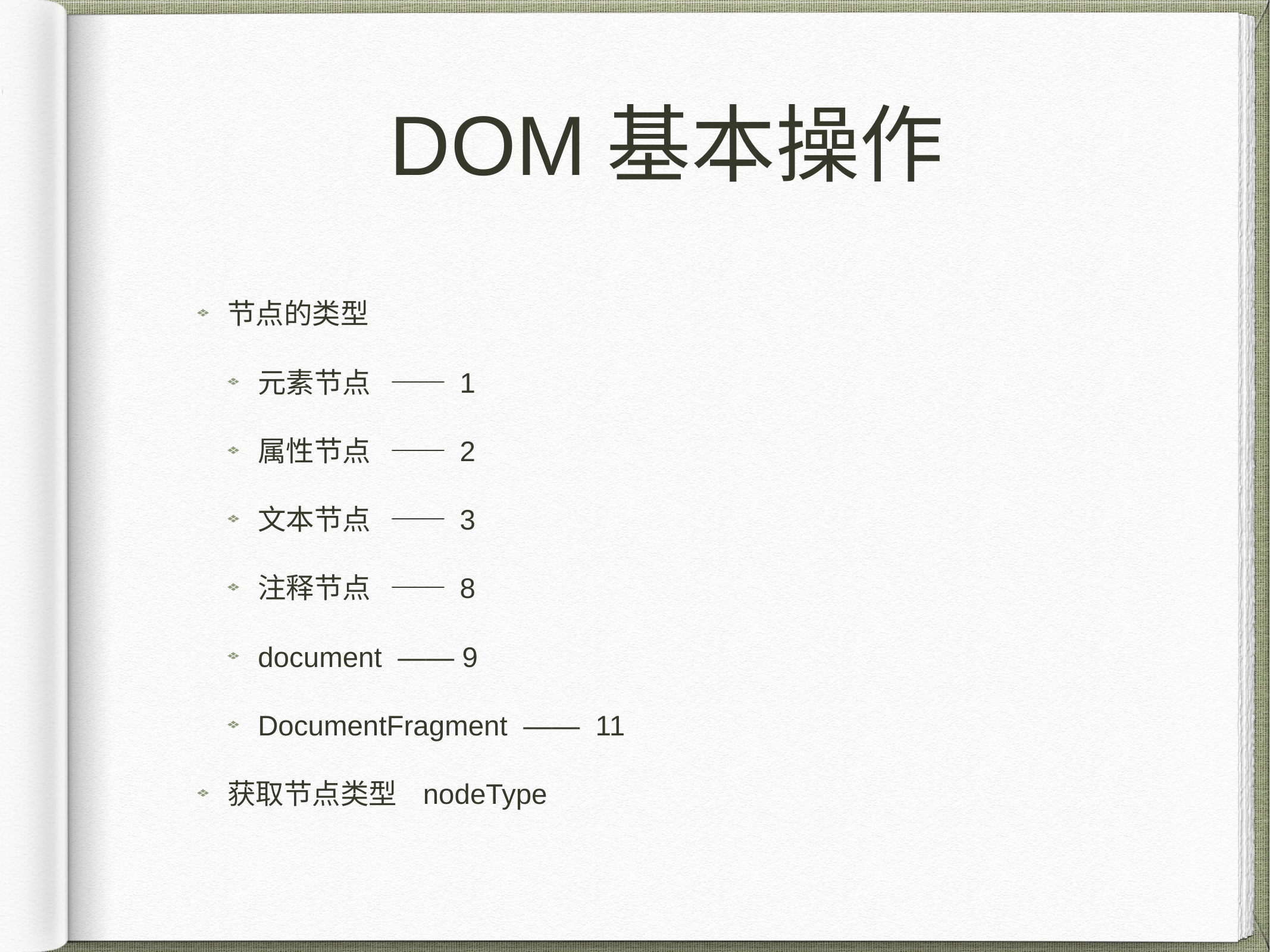

# DOM基本操作
节点的类型
元素节点   —— 1
属性节点   —— 2
文本节点   —— 3
注释节点   —— 8
document  —— 9
DocumentFragment  ——  11
获取节点类型   nodeType